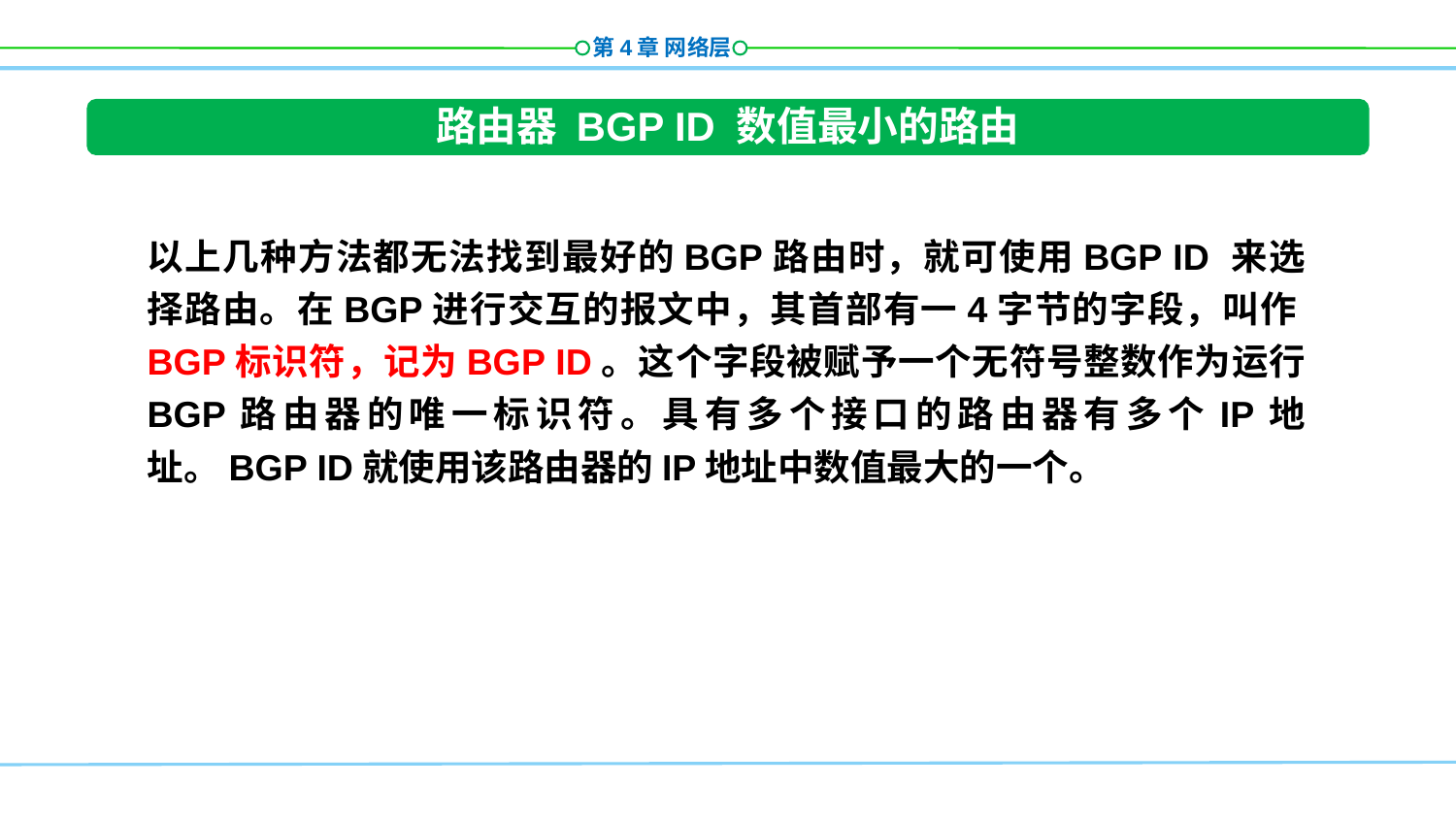

路由器 BGP ID 数值最小的路由

以上几种方法都无法找到最好的BGP路由时，就可使用BGP ID 来选择路由。在BGP进行交互的报文中，其首部有一4字节的字段，叫作BGP标识符，记为BGP ID。这个字段被赋予一个无符号整数作为运行 BGP路由器的唯一标识符。具有多个接口的路由器有多个IP地址。BGP ID就使用该路由器的IP地址中数值最大的一个。